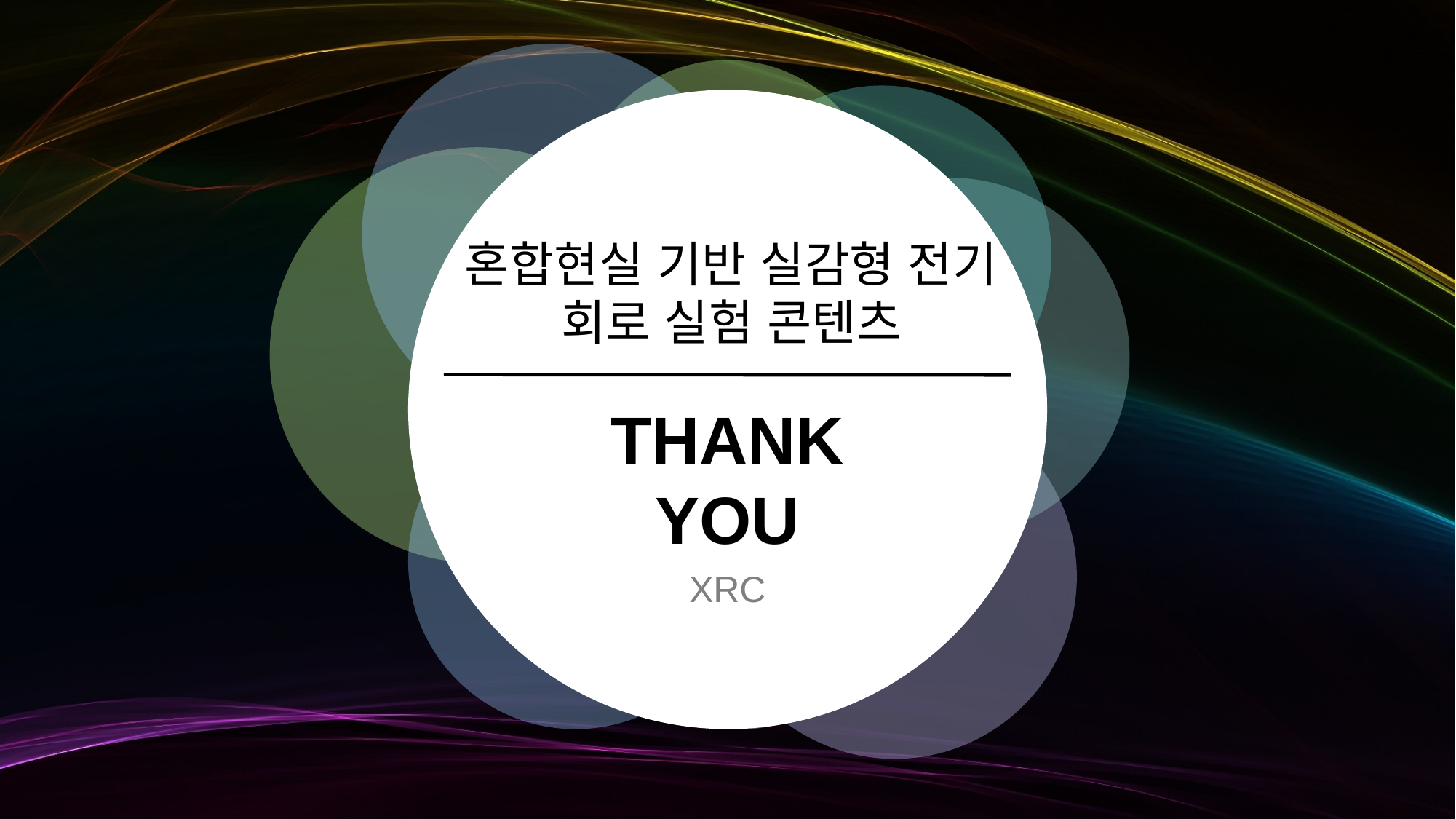

혼합현실 기반 실감형 전기 회로 실험 콘텐츠

THANK
YOU

XRC